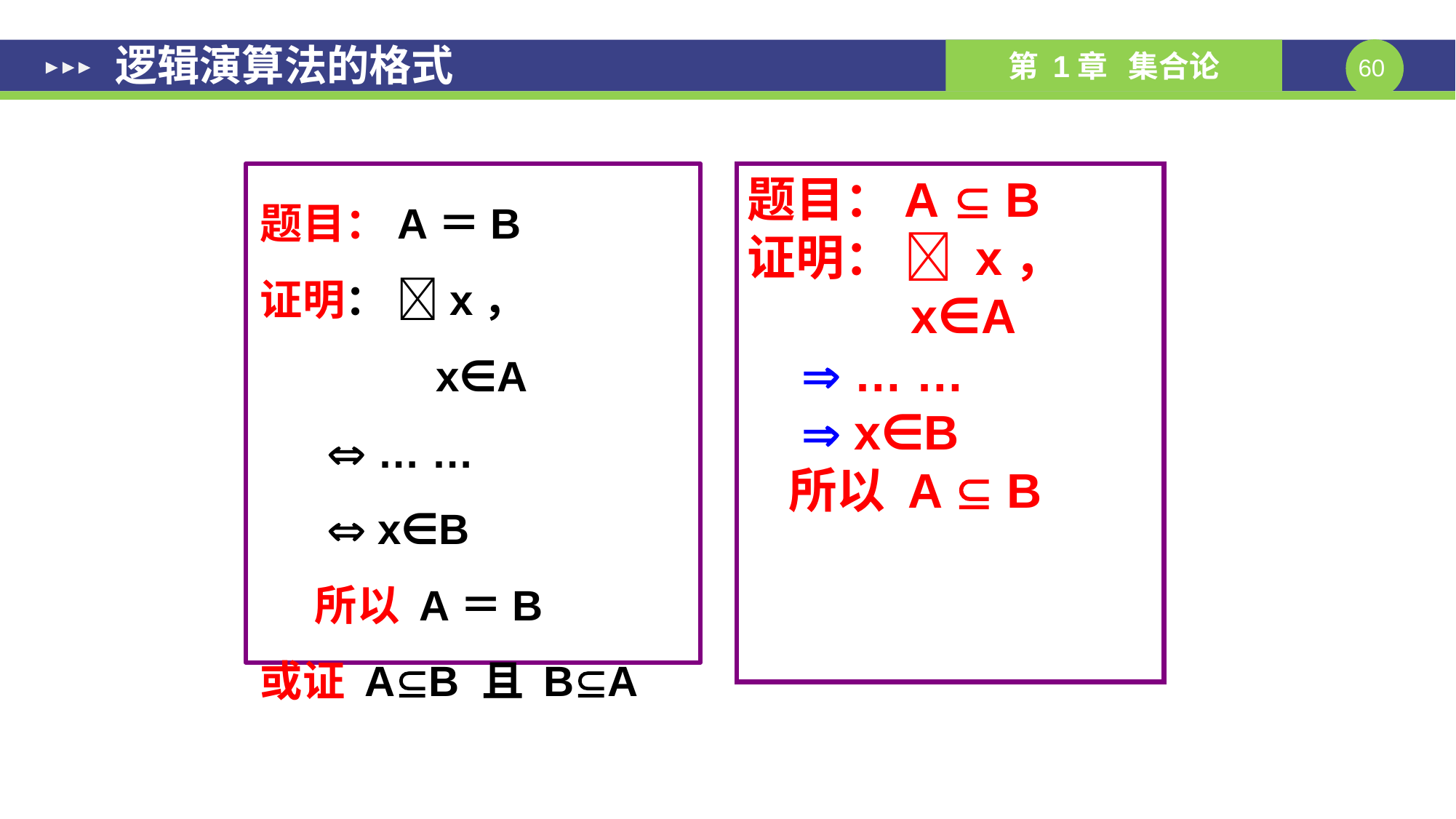

# 逻辑演算法的格式
题目：A＝B
证明： ∀x，
		 x∈A
	 ⇔ … …
	 ⇔ x∈B
	所以 A＝B
或证 A⊆B 且 B⊆A
题目：A ⊆ B
证明： ∀ x，
		 x∈A
	 ⇒ … …
	 ⇒ x∈B
	所以 A ⊆ B